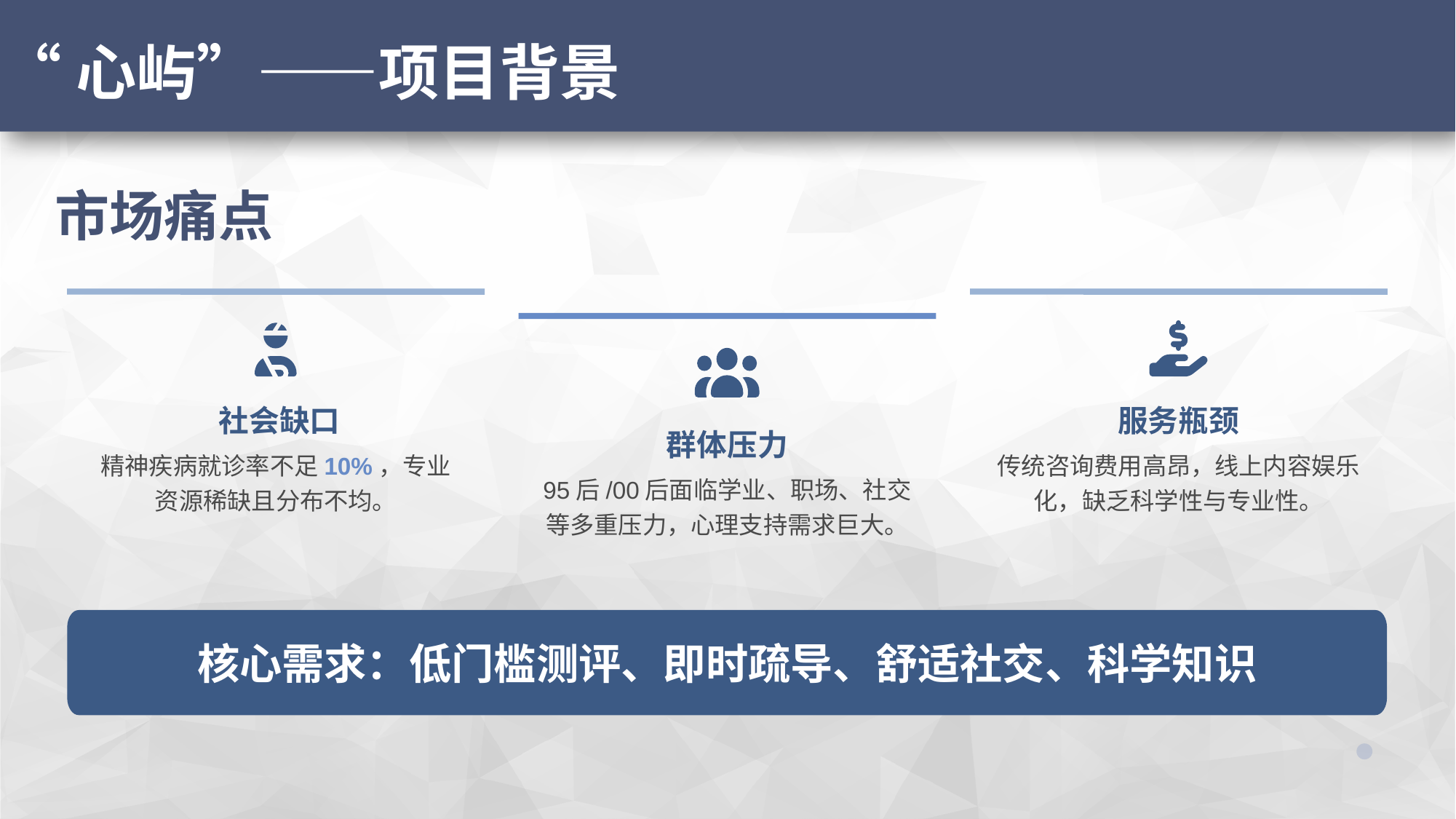

“心屿”——项目背景
市场痛点

社会缺口
服务瓶颈
群体压力
精神疾病就诊率不足10%，专业资源稀缺且分布不均。
传统咨询费用高昂，线上内容娱乐化，缺乏科学性与专业性。
95后/00后面临学业、职场、社交等多重压力，心理支持需求巨大。

核心需求：低门槛测评、即时疏导、舒适社交、科学知识